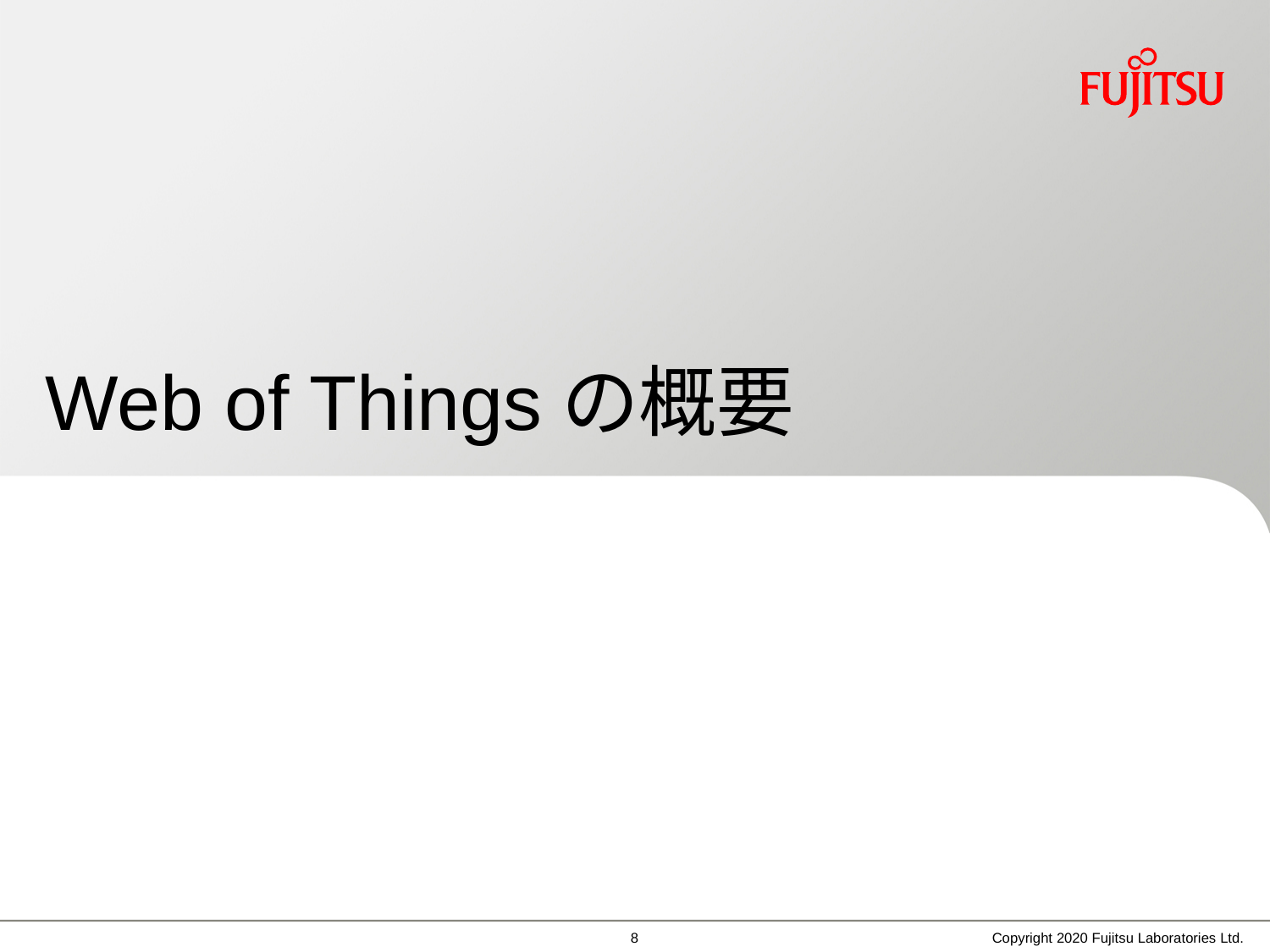

# Web of Thingsの概要

8
Copyright 2020 Fujitsu Laboratories Ltd.